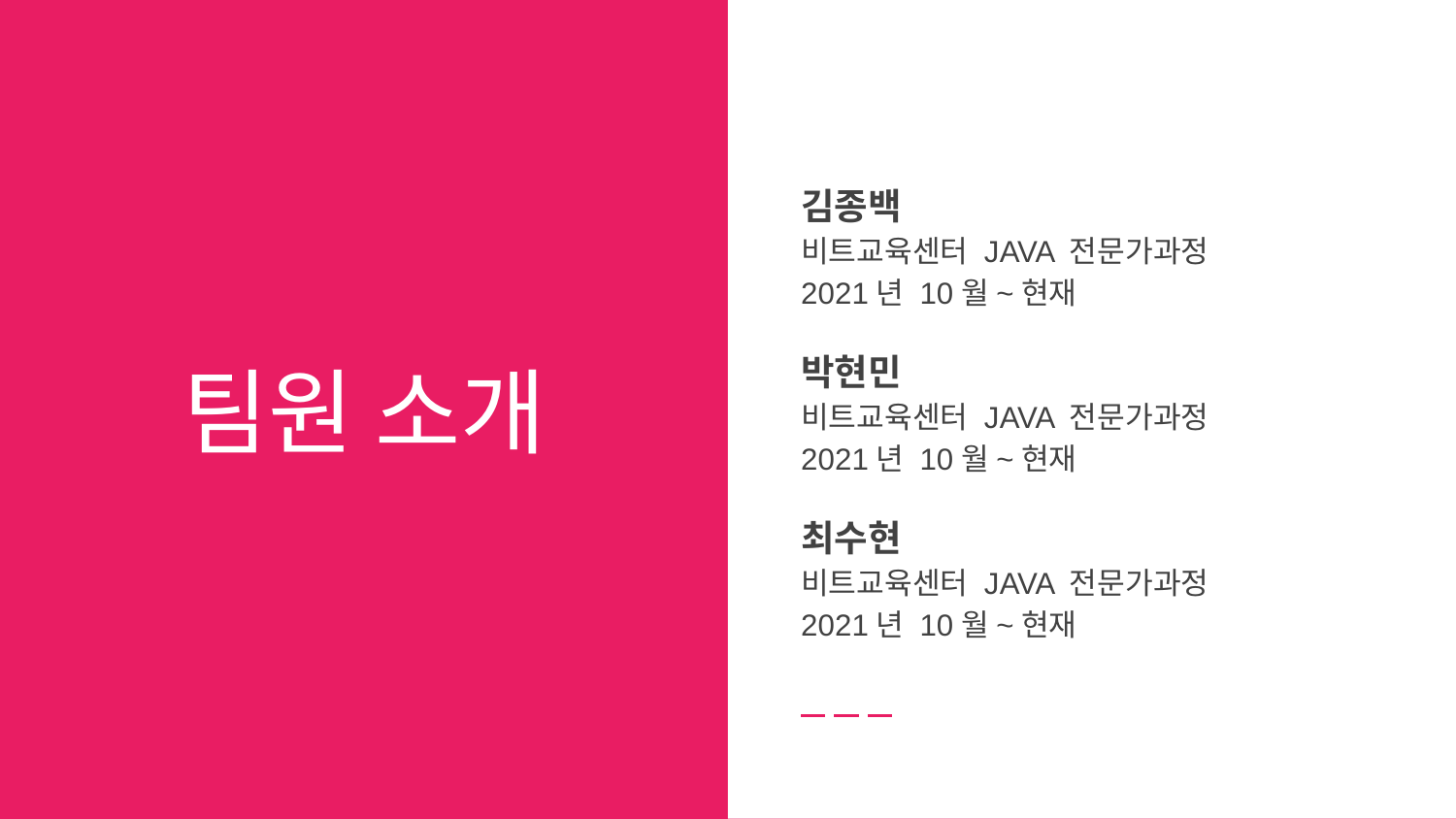

김종백
비트교육센터 JAVA 전문가과정
2021년 10월~현재
박현민
비트교육센터 JAVA 전문가과정
2021년 10월~현재
최수현
비트교육센터 JAVA 전문가과정
2021년 10월~현재
# 팀원 소개